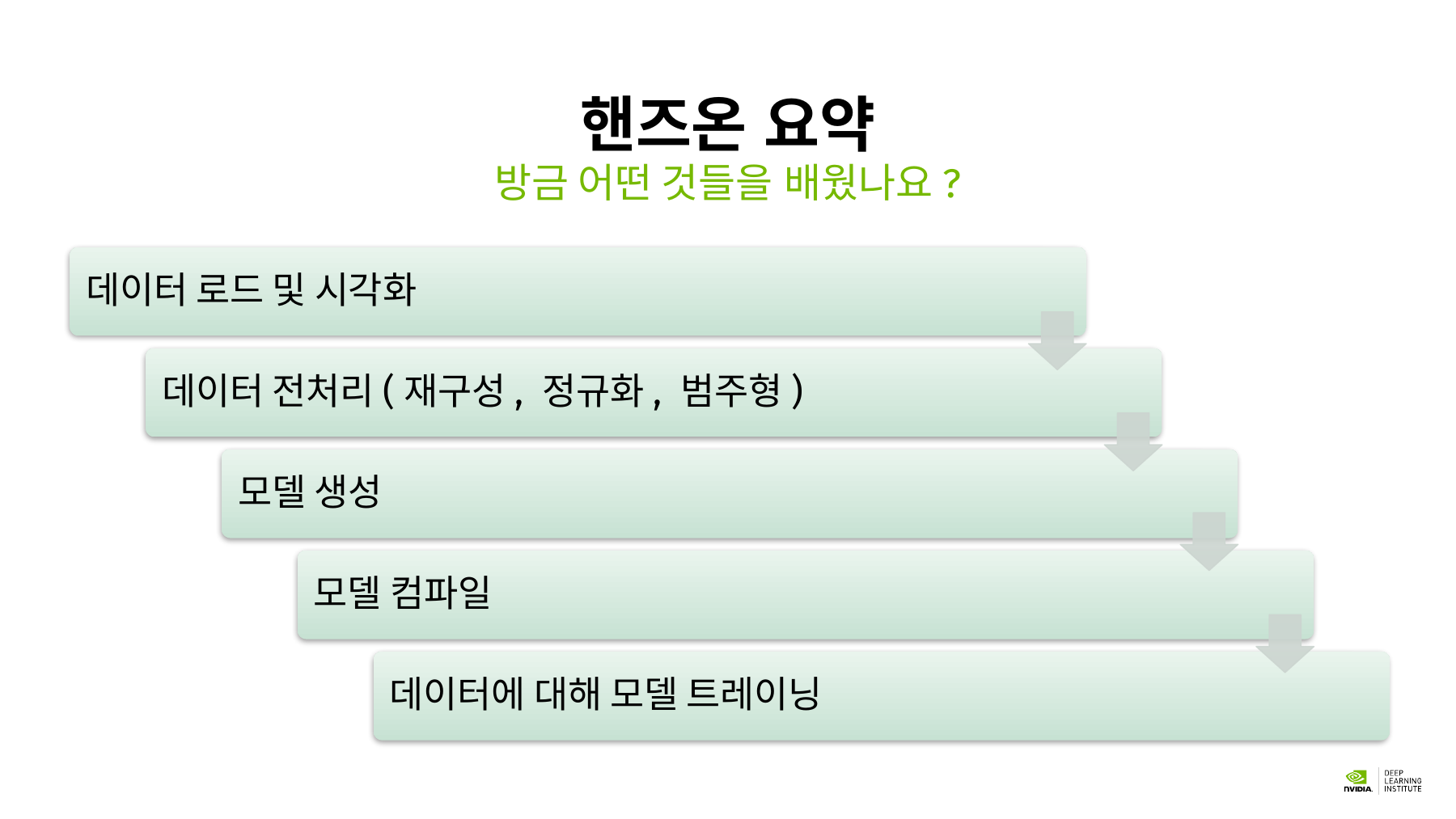

# 핸즈온 요약
방금 어떤 것들을 배웠나요?
데이터 로드 및 시각화
데이터 전처리(재구성, 정규화, 범주형)
모델 생성
모델 컴파일
데이터에 대해 모델 트레이닝